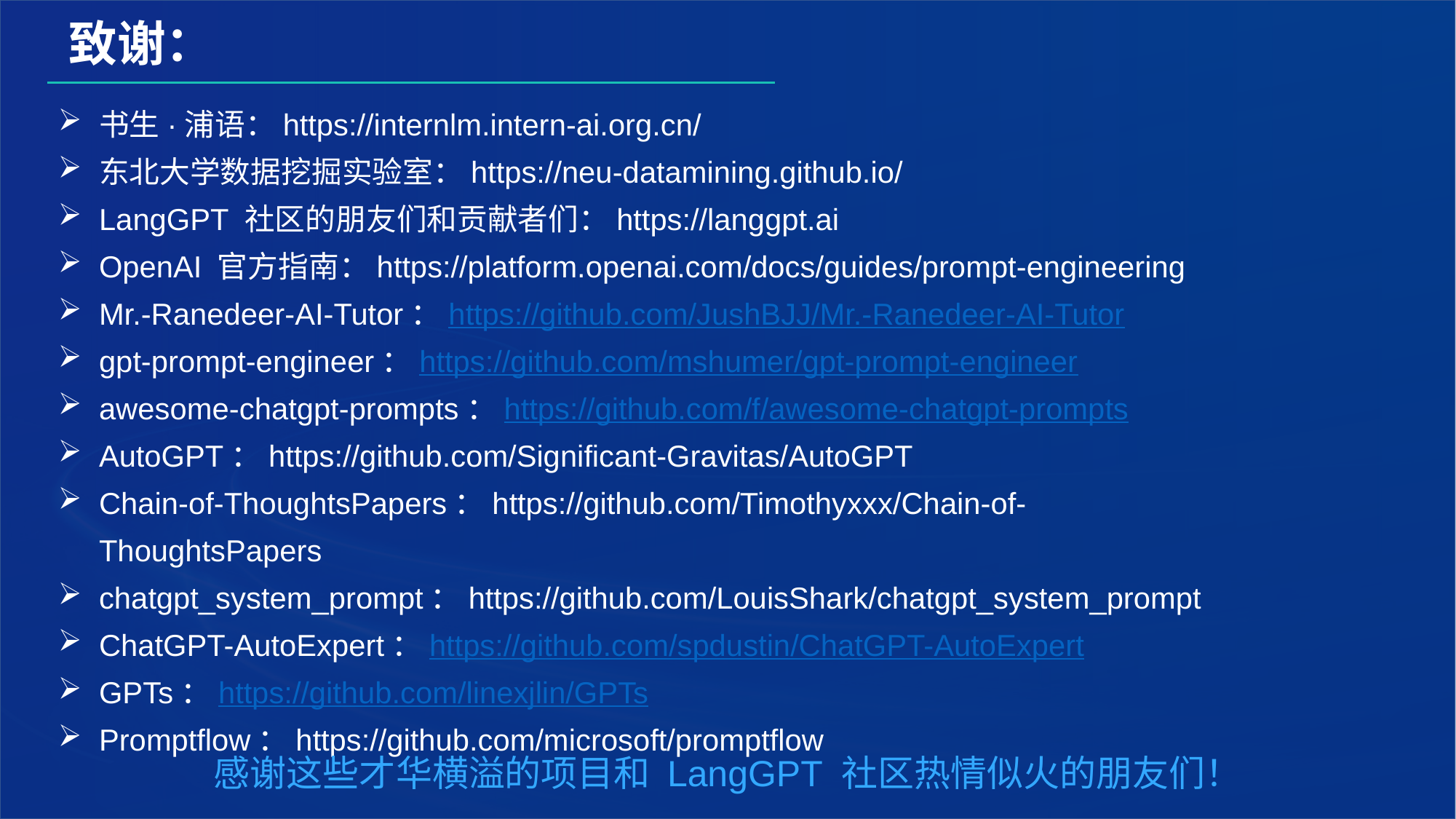

致谢：
书生·浦语：https://internlm.intern-ai.org.cn/
东北大学数据挖掘实验室：https://neu-datamining.github.io/
LangGPT 社区的朋友们和贡献者们：https://langgpt.ai
OpenAI 官方指南：https://platform.openai.com/docs/guides/prompt-engineering
Mr.-Ranedeer-AI-Tutor：https://github.com/JushBJJ/Mr.-Ranedeer-AI-Tutor
gpt-prompt-engineer：https://github.com/mshumer/gpt-prompt-engineer
awesome-chatgpt-prompts：https://github.com/f/awesome-chatgpt-prompts
AutoGPT：https://github.com/Significant-Gravitas/AutoGPT
Chain-of-ThoughtsPapers：https://github.com/Timothyxxx/Chain-of-ThoughtsPapers
chatgpt_system_prompt：https://github.com/LouisShark/chatgpt_system_prompt
ChatGPT-AutoExpert：https://github.com/spdustin/ChatGPT-AutoExpert
GPTs：https://github.com/linexjlin/GPTs
Promptflow：https://github.com/microsoft/promptflow
感谢这些才华横溢的项目和 LangGPT 社区热情似火的朋友们！